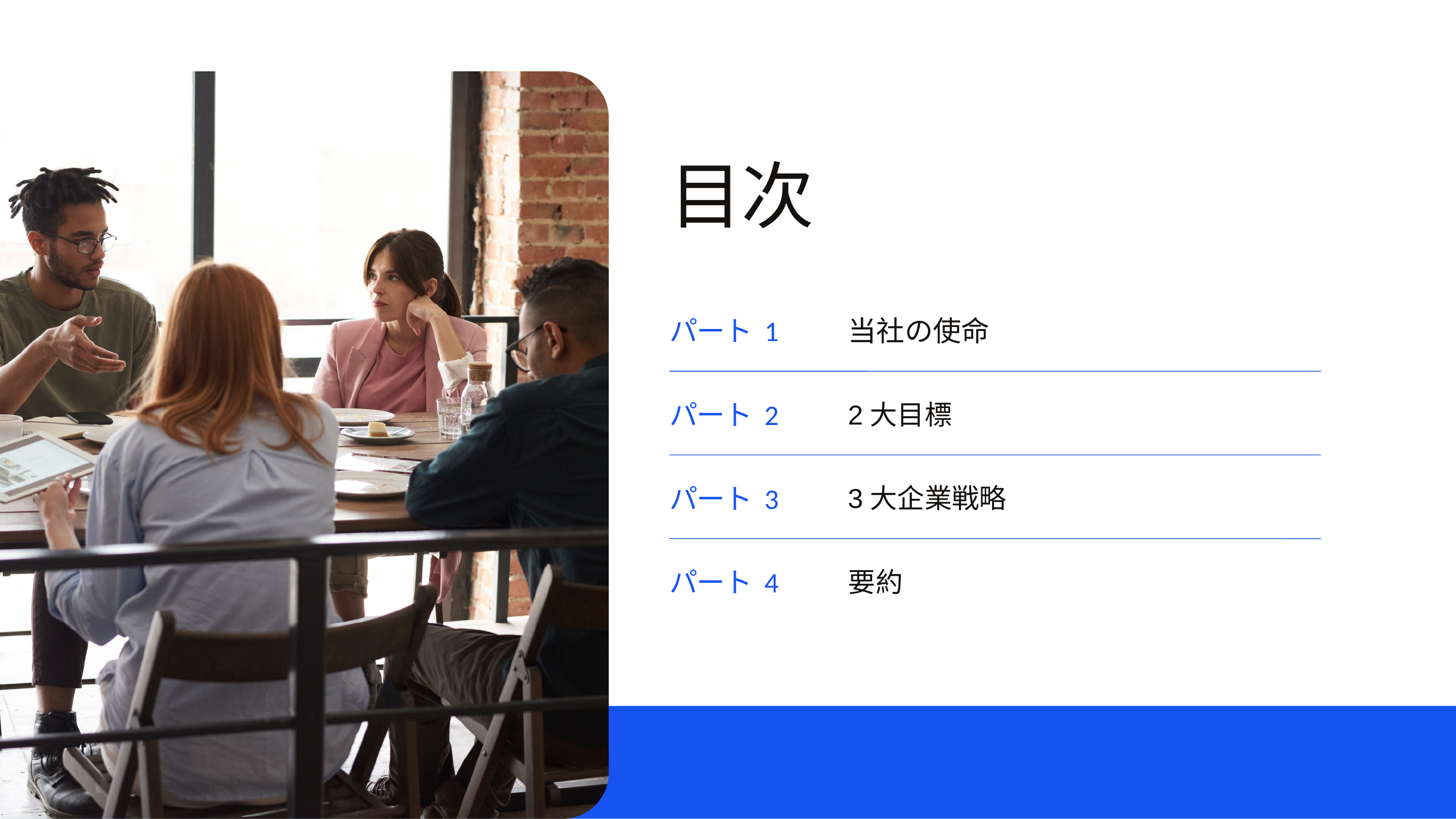

目次
パート 1
当社の使命

パート 2
2大目標

パート 3
3大企業戦略

パート 4
要約